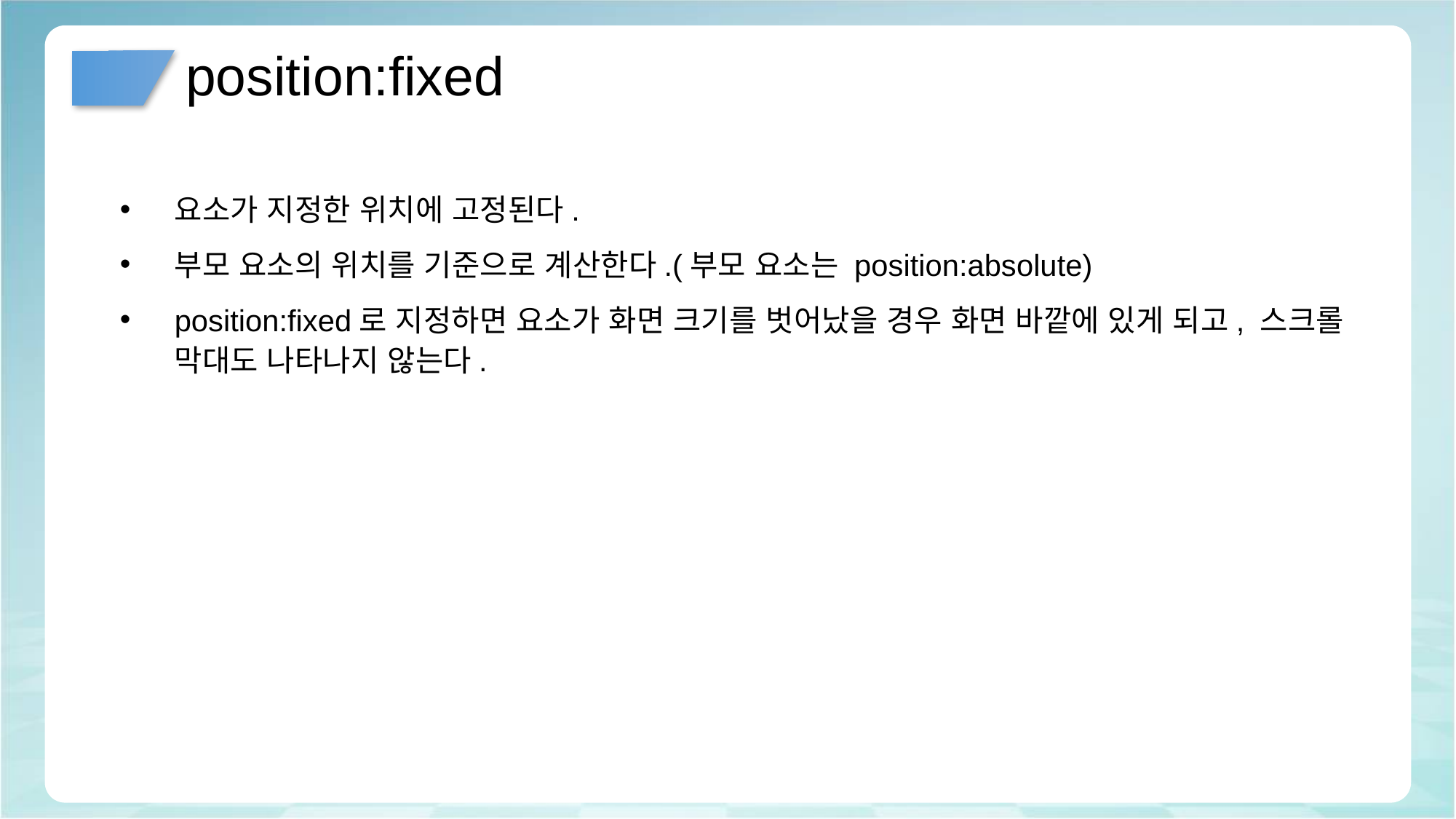

# position:fixed
요소가 지정한 위치에 고정된다.
부모 요소의 위치를 기준으로 계산한다.(부모 요소는 position:absolute)
position:fixed로 지정하면 요소가 화면 크기를 벗어났을 경우 화면 바깥에 있게 되고, 스크롤 막대도 나타나지 않는다.